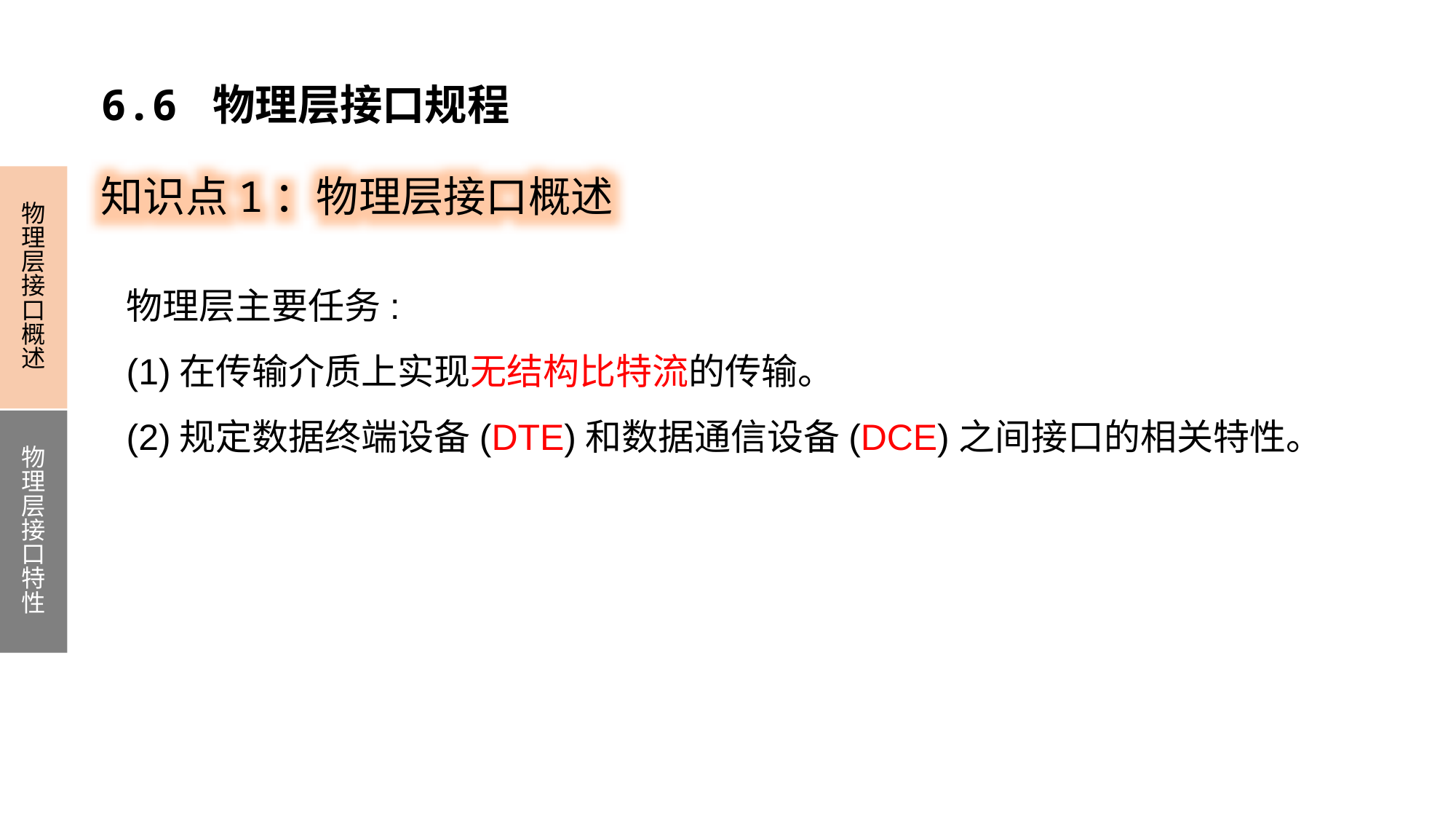

6.6 物理层接口规程
知识点1：物理层接口概述
物理层接口概述
物理层接口特性
物理层主要任务:
(1)在传输介质上实现无结构比特流的传输。
(2)规定数据终端设备(DTE)和数据通信设备(DCE)之间接口的相关特性。